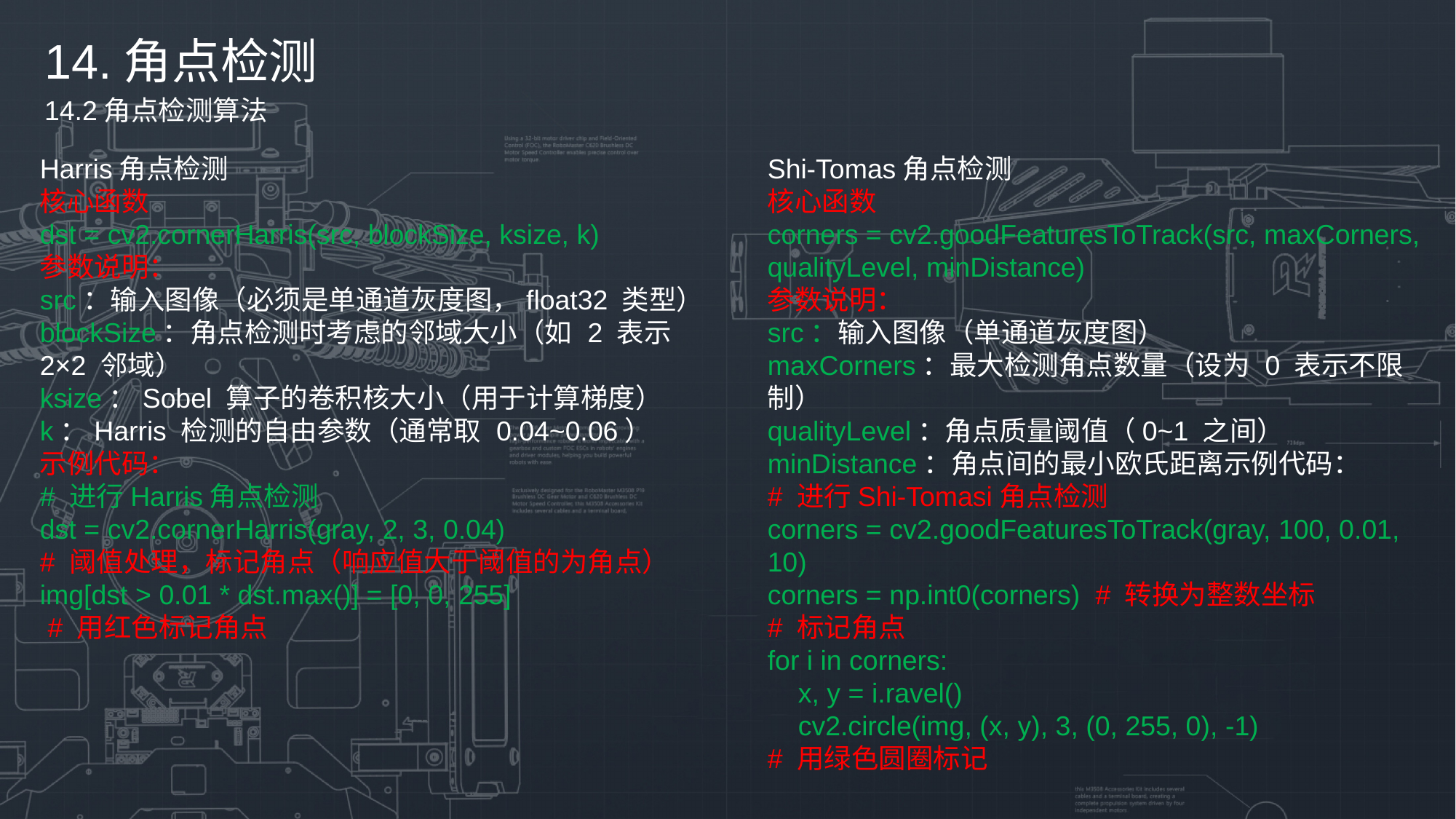

14.角点检测
14.2角点检测算法
Harris角点检测
核心函数
dst = cv2.cornerHarris(src, blockSize, ksize, k)
参数说明：
src：输入图像（必须是单通道灰度图，float32 类型）
blockSize：角点检测时考虑的邻域大小（如 2 表示 2×2 邻域）
ksize：Sobel 算子的卷积核大小（用于计算梯度）
k：Harris 检测的自由参数（通常取 0.04~0.06）
示例代码：
# 进行Harris角点检测
dst = cv2.cornerHarris(gray, 2, 3, 0.04)
# 阈值处理，标记角点（响应值大于阈值的为角点）
img[dst > 0.01 * dst.max()] = [0, 0, 255]
 # 用红色标记角点

Shi-Tomas角点检测
核心函数
corners = cv2.goodFeaturesToTrack(src, maxCorners, qualityLevel, minDistance)
参数说明：
src：输入图像（单通道灰度图）
maxCorners：最大检测角点数量（设为 0 表示不限制）
qualityLevel：角点质量阈值（0~1 之间）
minDistance：角点间的最小欧氏距离示例代码：
# 进行Shi-Tomasi角点检测
corners = cv2.goodFeaturesToTrack(gray, 100, 0.01, 10)
corners = np.int0(corners)  # 转换为整数坐标
# 标记角点
for i in corners:
    x, y = i.ravel()
    cv2.circle(img, (x, y), 3, (0, 255, 0), -1)
# 用绿色圆圈标记